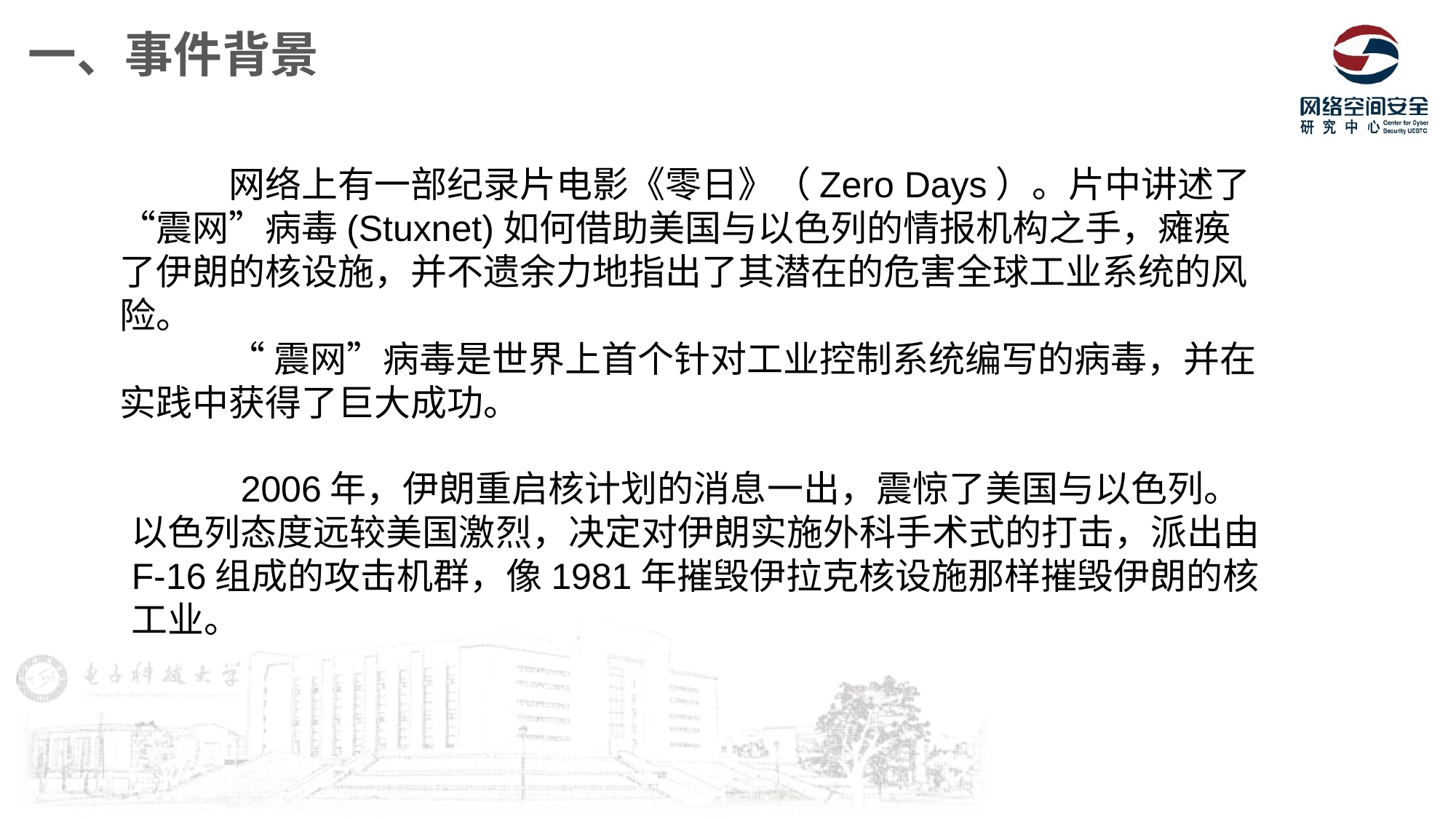

一、事件背景
	网络上有一部纪录片电影《零日》（Zero Days）。片中讲述了“震网”病毒(Stuxnet)如何借助美国与以色列的情报机构之手，瘫痪了伊朗的核设施，并不遗余力地指出了其潜在的危害全球工业系统的风险。
	“震网”病毒是世界上首个针对工业控制系统编写的病毒，并在实践中获得了巨大成功。
	2006年，伊朗重启核计划的消息一出，震惊了美国与以色列。以色列态度远较美国激烈，决定对伊朗实施外科手术式的打击，派出由F-16组成的攻击机群，像1981年摧毁伊拉克核设施那样摧毁伊朗的核工业。